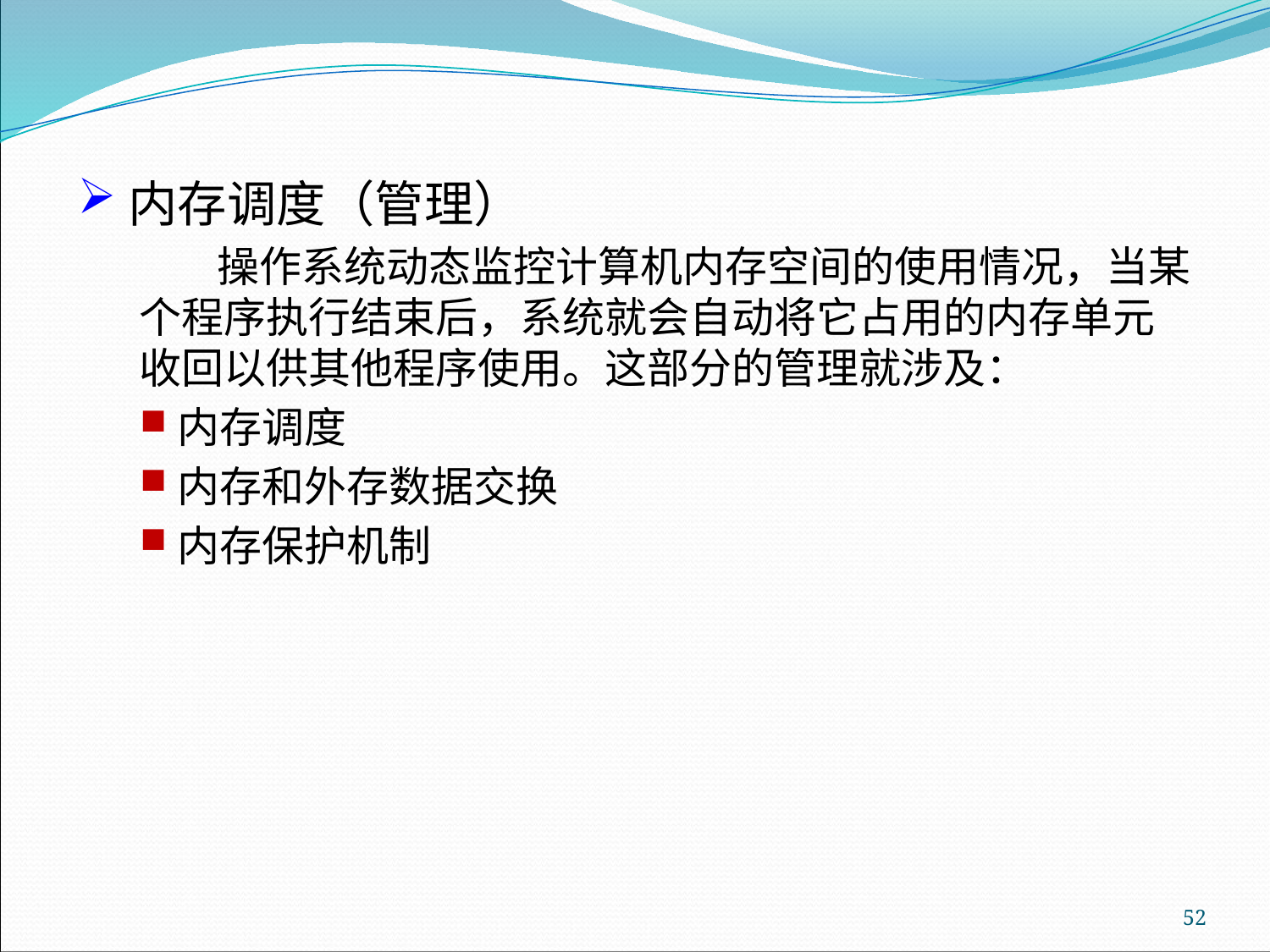

内存调度（管理）
       操作系统动态监控计算机内存空间的使用情况，当某个程序执行结束后，系统就会自动将它占用的内存单元收回以供其他程序使用。这部分的管理就涉及：
内存调度
内存和外存数据交换
内存保护机制
52